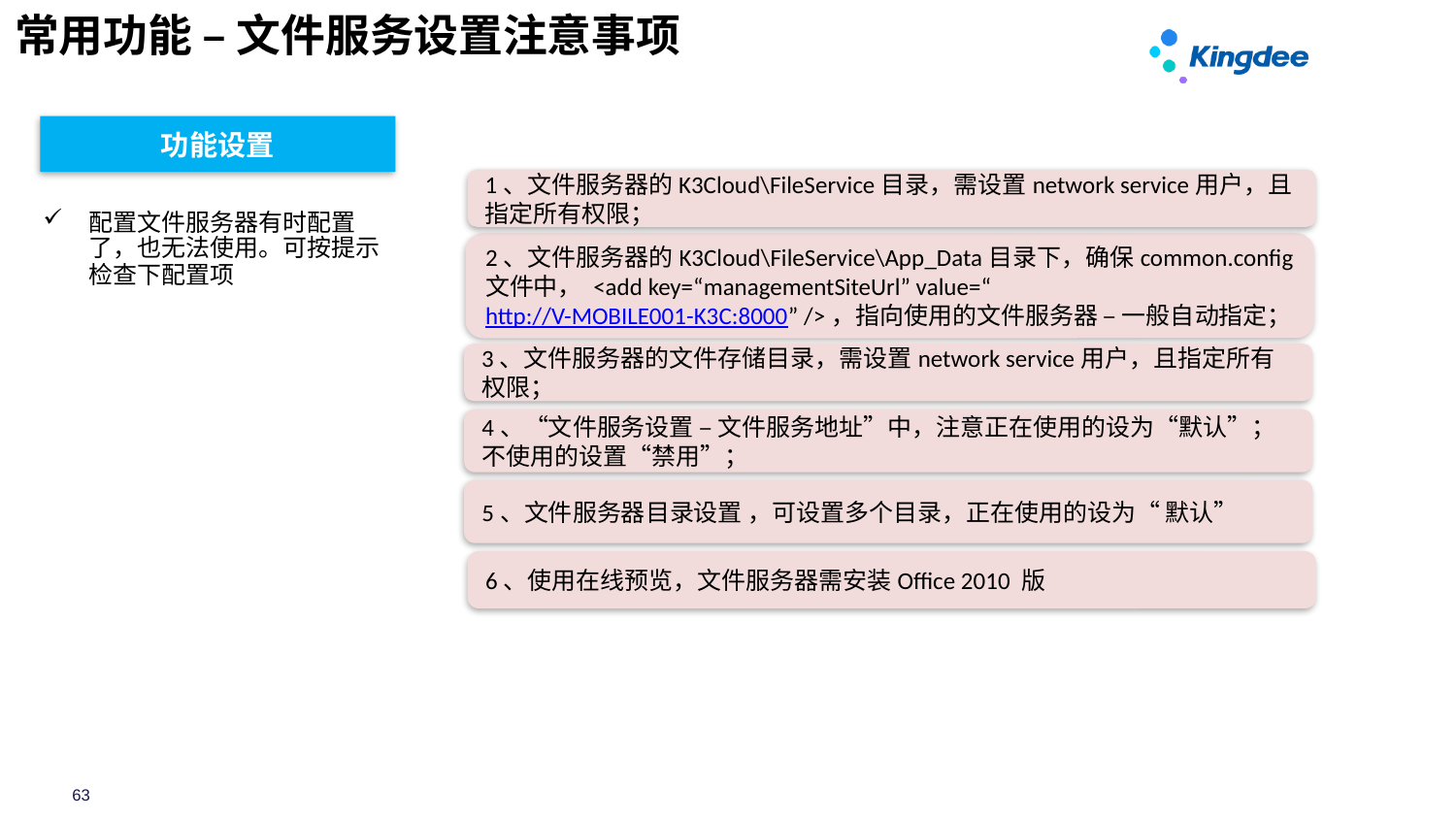

常用功能 – 文件服务设置注意事项
功能设置
1、文件服务器的K3Cloud\FileService目录，需设置network service用户，且指定所有权限；
配置文件服务器有时配置了，也无法使用。可按提示检查下配置项

2、文件服务器的K3Cloud\FileService\App_Data目录下，确保common.config文件中， <add key=“managementSiteUrl” value=“http://V-MOBILE001-K3C:8000” />，指向使用的文件服务器 – 一般自动指定；
3、文件服务器的文件存储目录，需设置network service用户，且指定所有权限；
4、“文件服务设置 – 文件服务地址”中，注意正在使用的设为“默认”；不使用的设置“禁用”；
5、文件服务器目录设置 ，可设置多个目录，正在使用的设为“ 默认”
6、使用在线预览，文件服务器需安装Office 2010 版